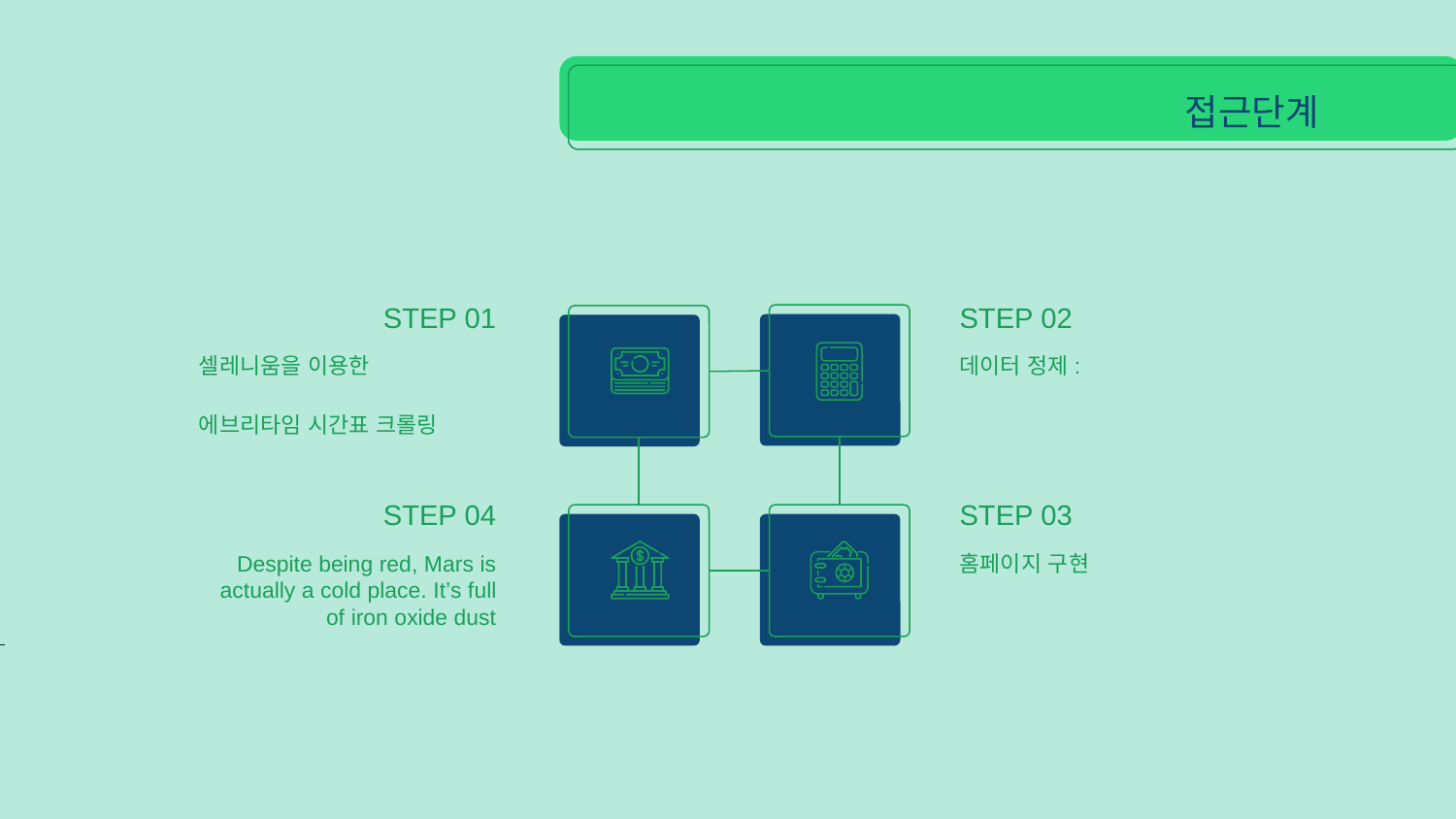

# 접근단계
 STEP 01
STEP 02

셀레니움을 이용한
에브리타임 시간표 크롤링
데이터 정제:

STEP 04
STEP 03

Despite being red, Mars is actually a cold place. It’s full of iron oxide dust
홈페이지 구현